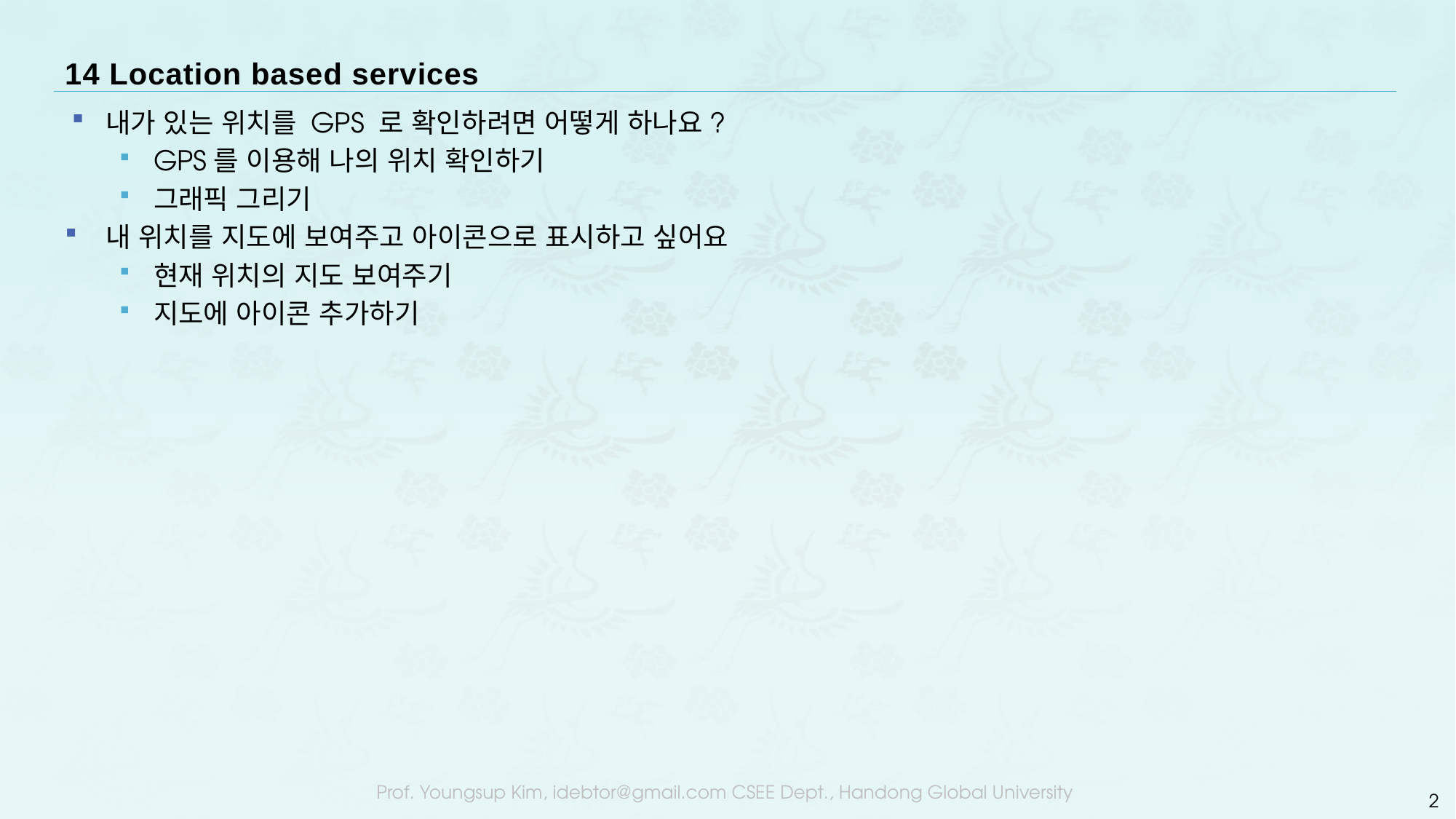

# 14 Location based services
내가 있는 위치를 GPS 로 확인하려면 어떻게 하나요?
GPS를 이용해 나의 위치 확인하기
그래픽 그리기
내 위치를 지도에 보여주고 아이콘으로 표시하고 싶어요
현재 위치의 지도 보여주기
지도에 아이콘 추가하기

2